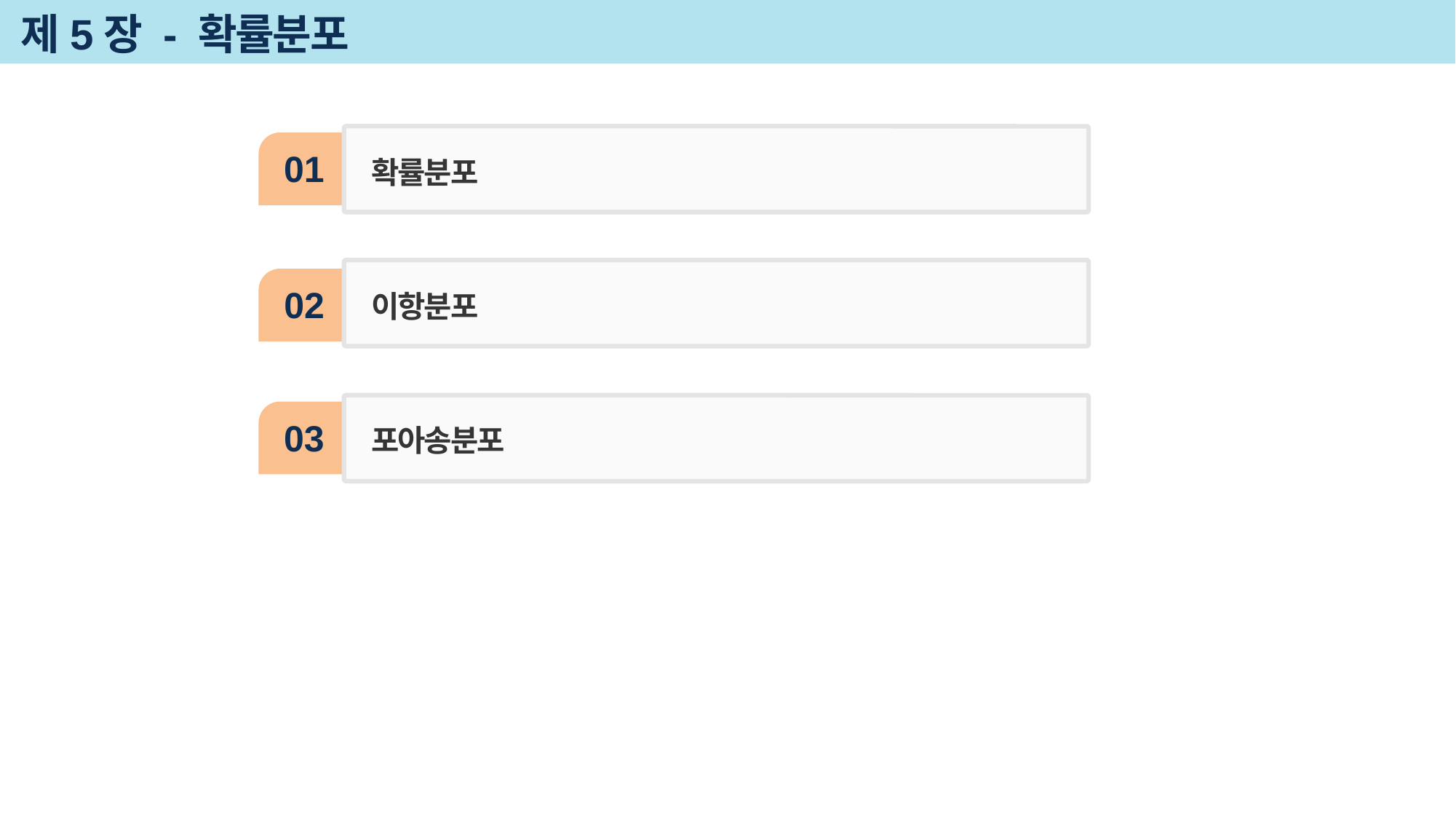

# 제5장 - 확률분포

01
확률분포

이항분포
02

03
포아송분포